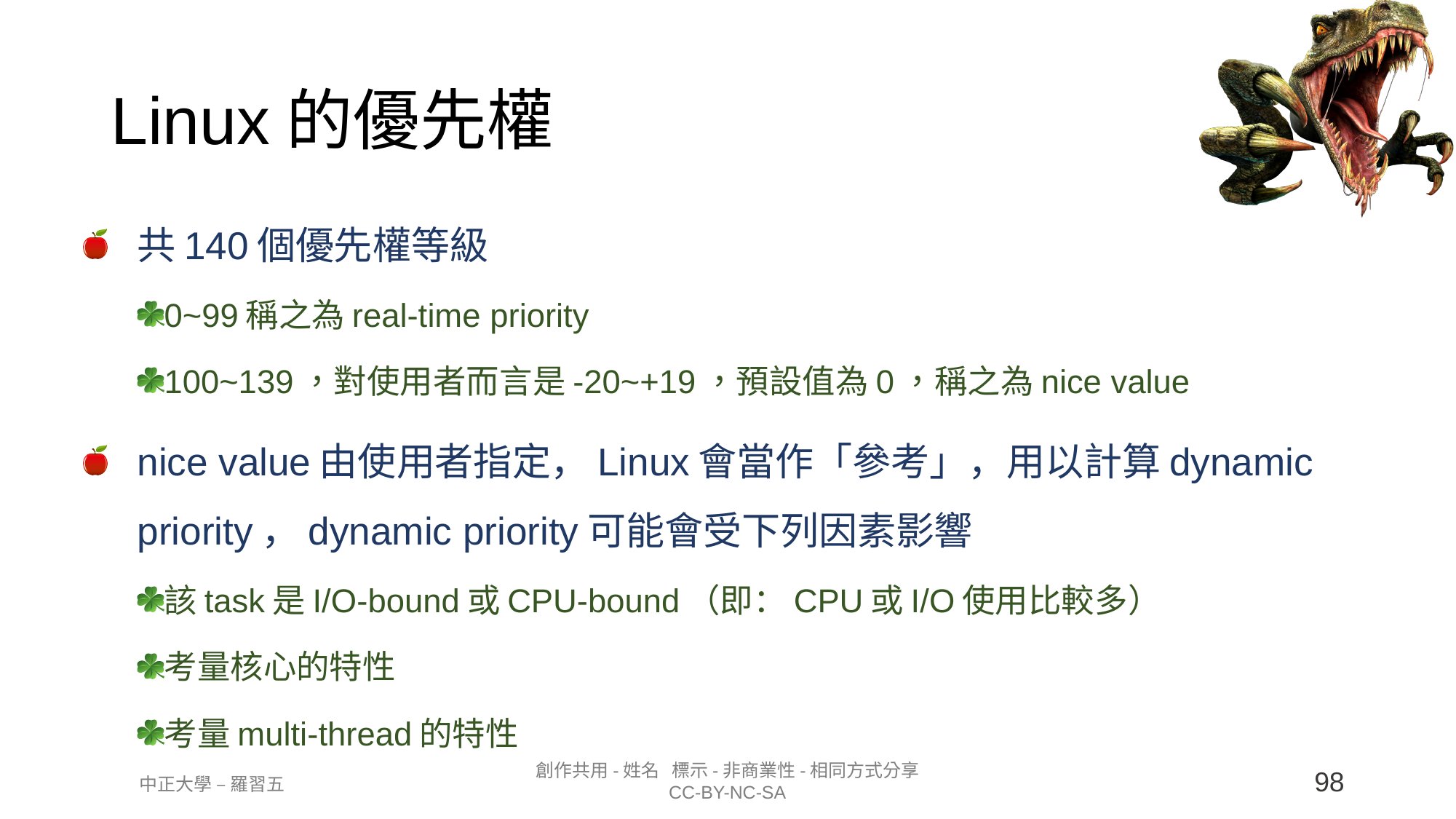

# Linux的優先權
共140個優先權等級
0~99稱之為real-time priority
100~139，對使用者而言是-20~+19，預設值為0，稱之為nice value
nice value由使用者指定，Linux會當作「參考」，用以計算dynamic priority，dynamic priority可能會受下列因素影響
該task是I/O-bound或CPU-bound（即：CPU或I/O使用比較多）
考量核心的特性
考量multi-thread的特性